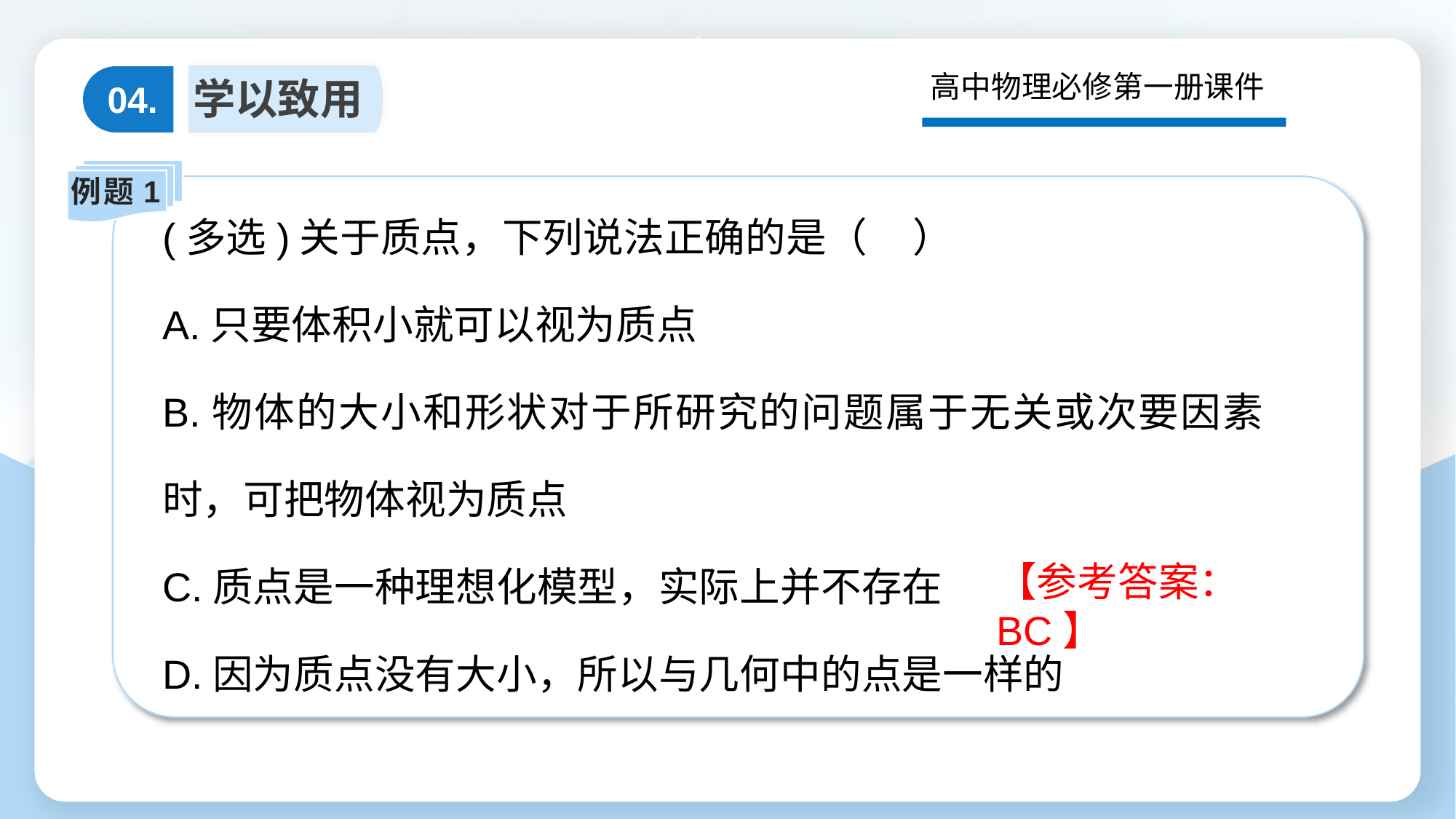

高中物理必修第一册课件

学以致用
04.

例题1
(多选)关于质点，下列说法正确的是（     ）
A.只要体积小就可以视为质点
B.物体的大小和形状对于所研究的问题属于无关或次要因素时，可把物体视为质点
C.质点是一种理想化模型，实际上并不存在
D.因为质点没有大小，所以与几何中的点是一样的

【参考答案：BC】